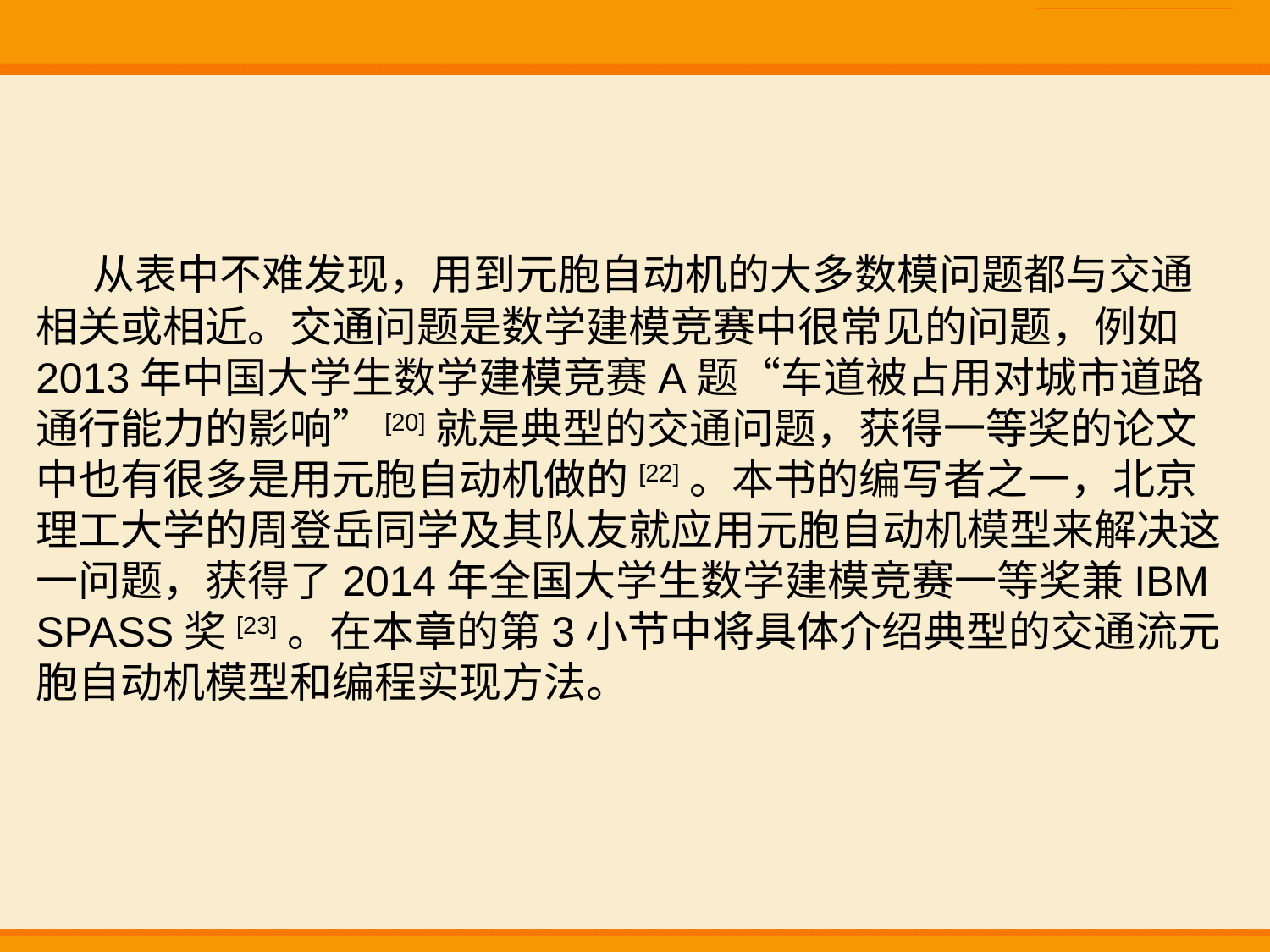

从表中不难发现，用到元胞自动机的大多数模问题都与交通相关或相近。交通问题是数学建模竞赛中很常见的问题，例如2013年中国大学生数学建模竞赛A题“车道被占用对城市道路通行能力的影响”[20]就是典型的交通问题，获得一等奖的论文中也有很多是用元胞自动机做的[22]。本书的编写者之一，北京理工大学的周登岳同学及其队友就应用元胞自动机模型来解决这一问题，获得了2014年全国大学生数学建模竞赛一等奖兼IBM SPASS奖[23]。在本章的第3小节中将具体介绍典型的交通流元胞自动机模型和编程实现方法。